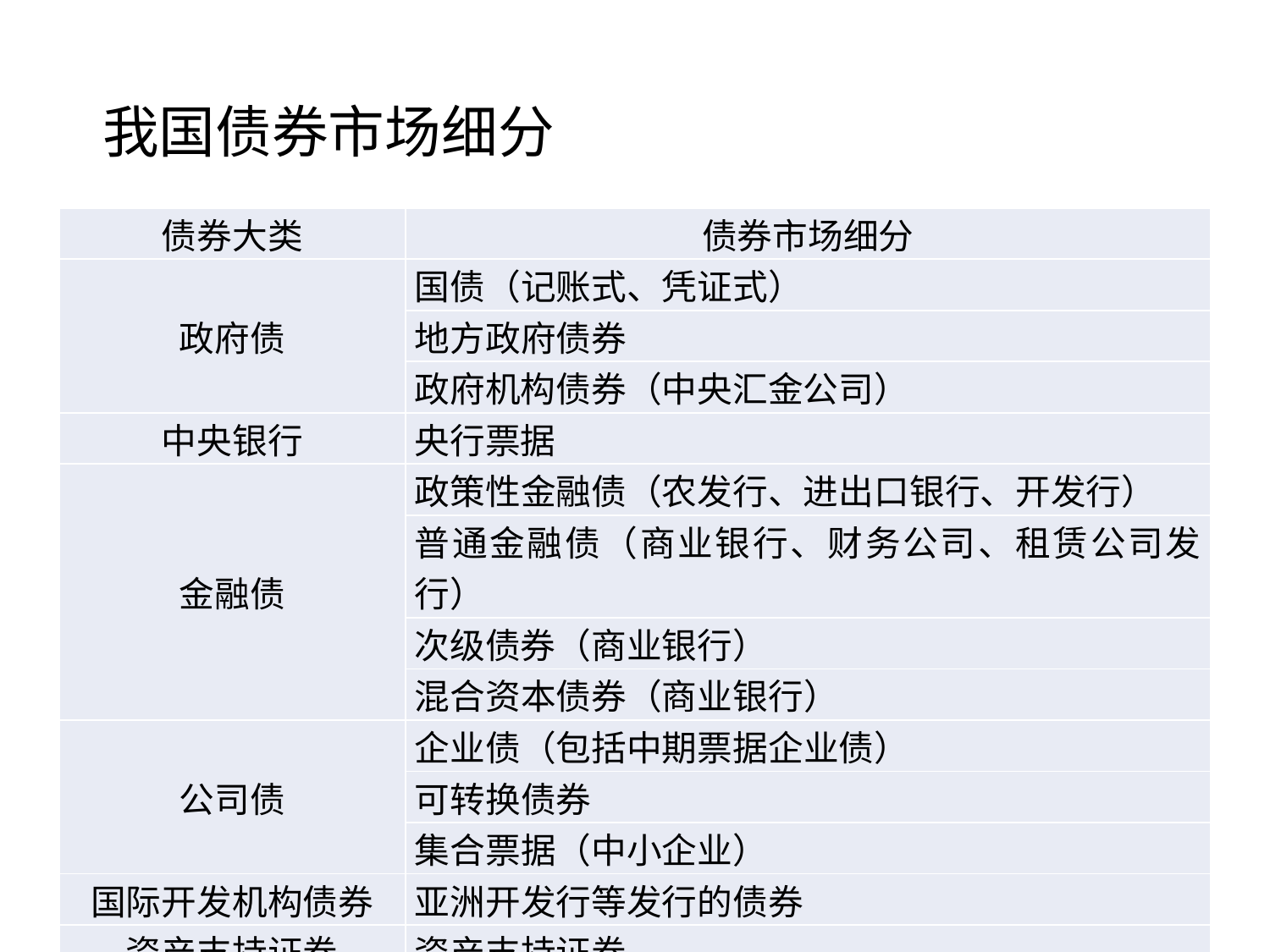

我国债券市场细分
| 债券大类 | 债券市场细分 |
| --- | --- |
| 政府债 | 国债（记账式、凭证式） |
|  | 地方政府债券 |
|  | 政府机构债券（中央汇金公司） |
| 中央银行 | 央行票据 |
| 金融债 | 政策性金融债（农发行、进出口银行、开发行） |
|  | 普通金融债（商业银行、财务公司、租赁公司发行） |
|  | 次级债券（商业银行） |
|  | 混合资本债券（商业银行） |
| 公司债 | 企业债（包括中期票据企业债） |
|  | 可转换债券 |
|  | 集合票据（中小企业） |
| 国际开发机构债券 | 亚洲开发行等发行的债券 |
| 资产支持证券 | 资产支持证券 |